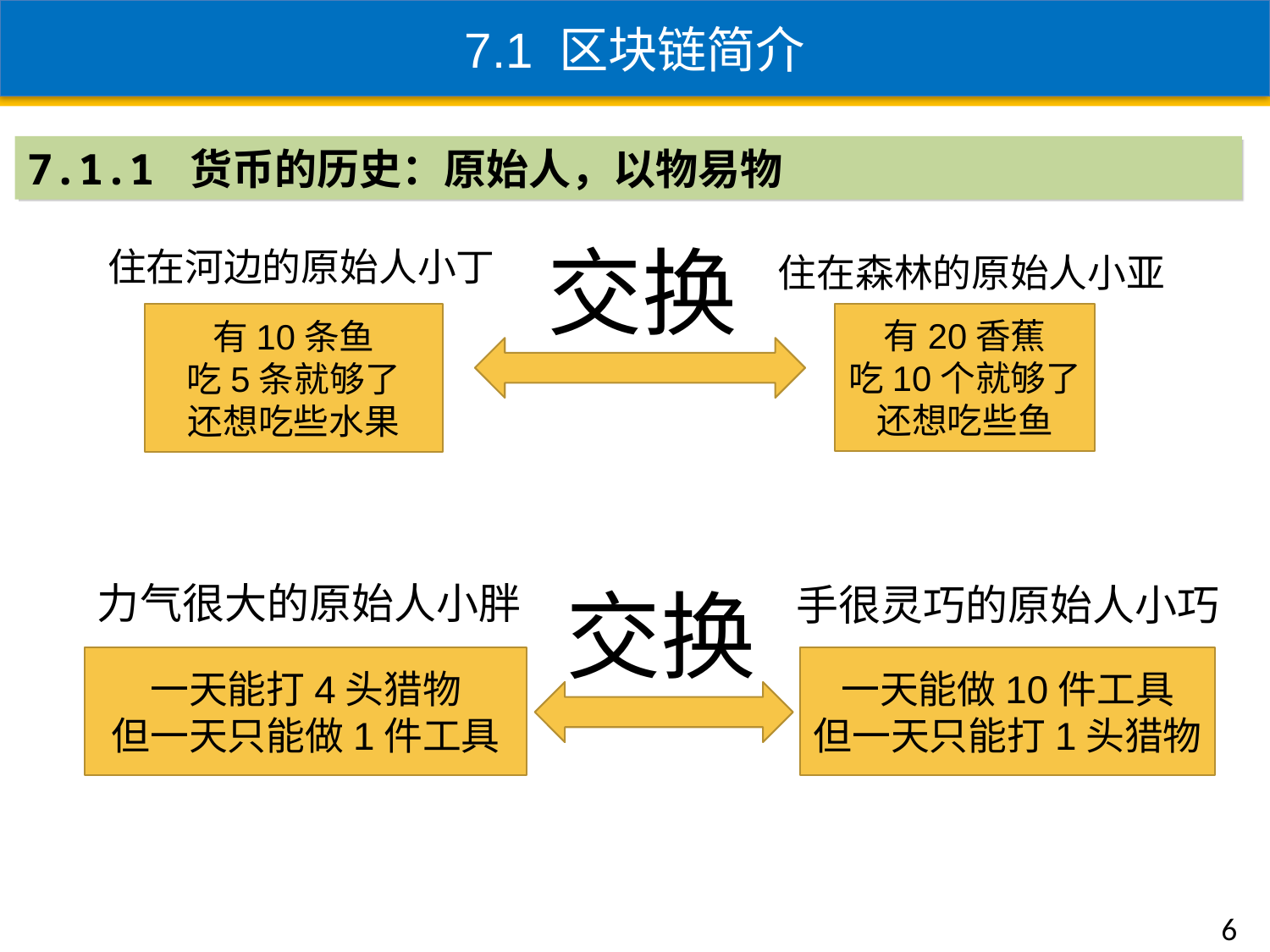

7.1 区块链简介
7.1.1 货币的历史：原始人，以物易物
交换
住在河边的原始人小丁
住在森林的原始人小亚
有20香蕉
吃10个就够了
还想吃些鱼
有10条鱼
吃5条就够了
还想吃些水果

力气很大的原始人小胖
交换
手很灵巧的原始人小巧
一天能打4头猎物
但一天只能做1件工具
一天能做10件工具
但一天只能打1头猎物

6